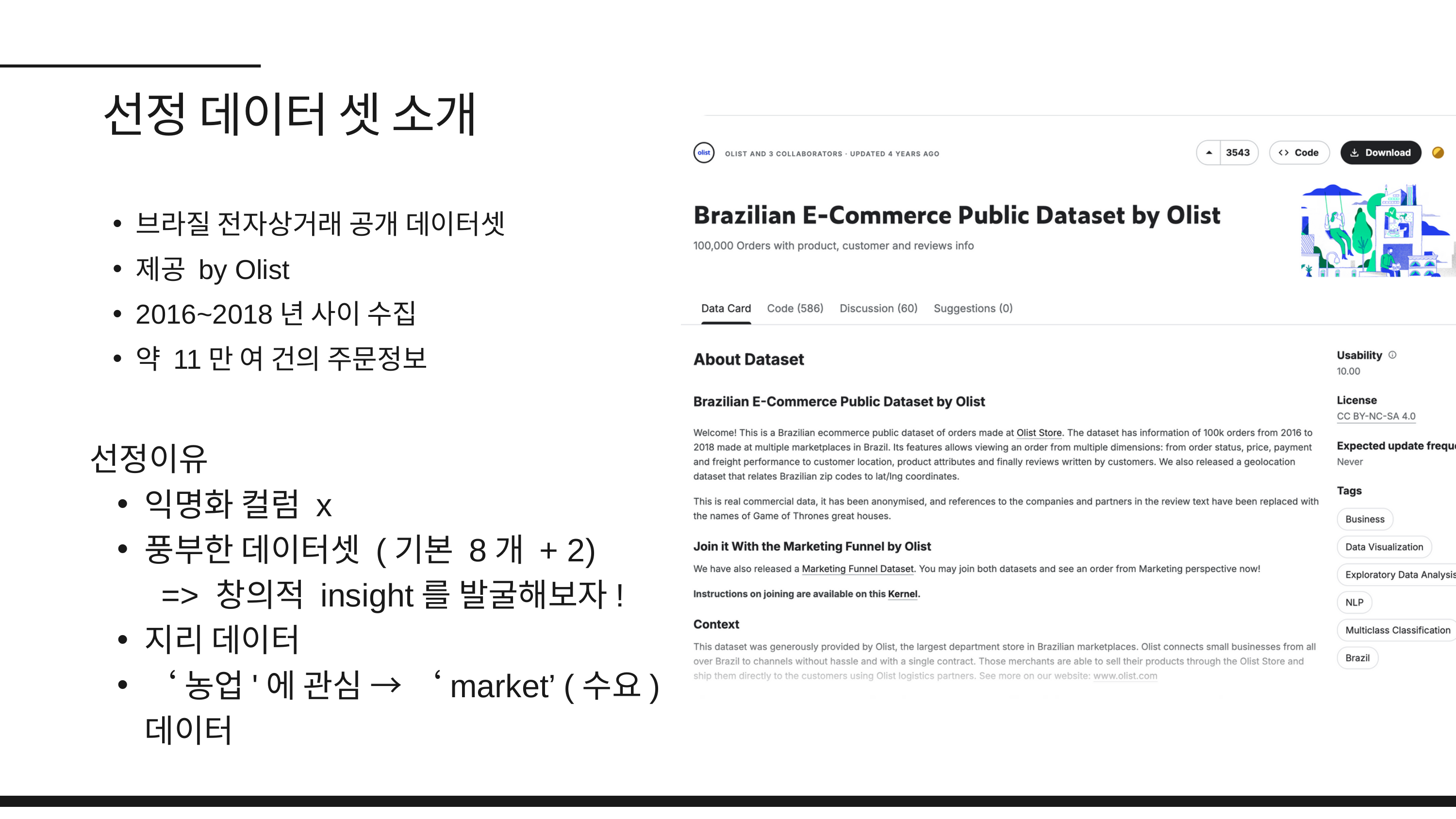

선정 데이터 셋 소개

브라질 전자상거래 공개 데이터셋
제공 by Olist
2016~2018년 사이 수집
약 11만 여 건의 주문정보
선정이유
익명화 컬럼 x
풍부한 데이터셋 (기본 8개 + 2)
        => 창의적 insight를 발굴해보자!
지리 데이터
‘농업'에 관심 → ‘market’ (수요)데이터